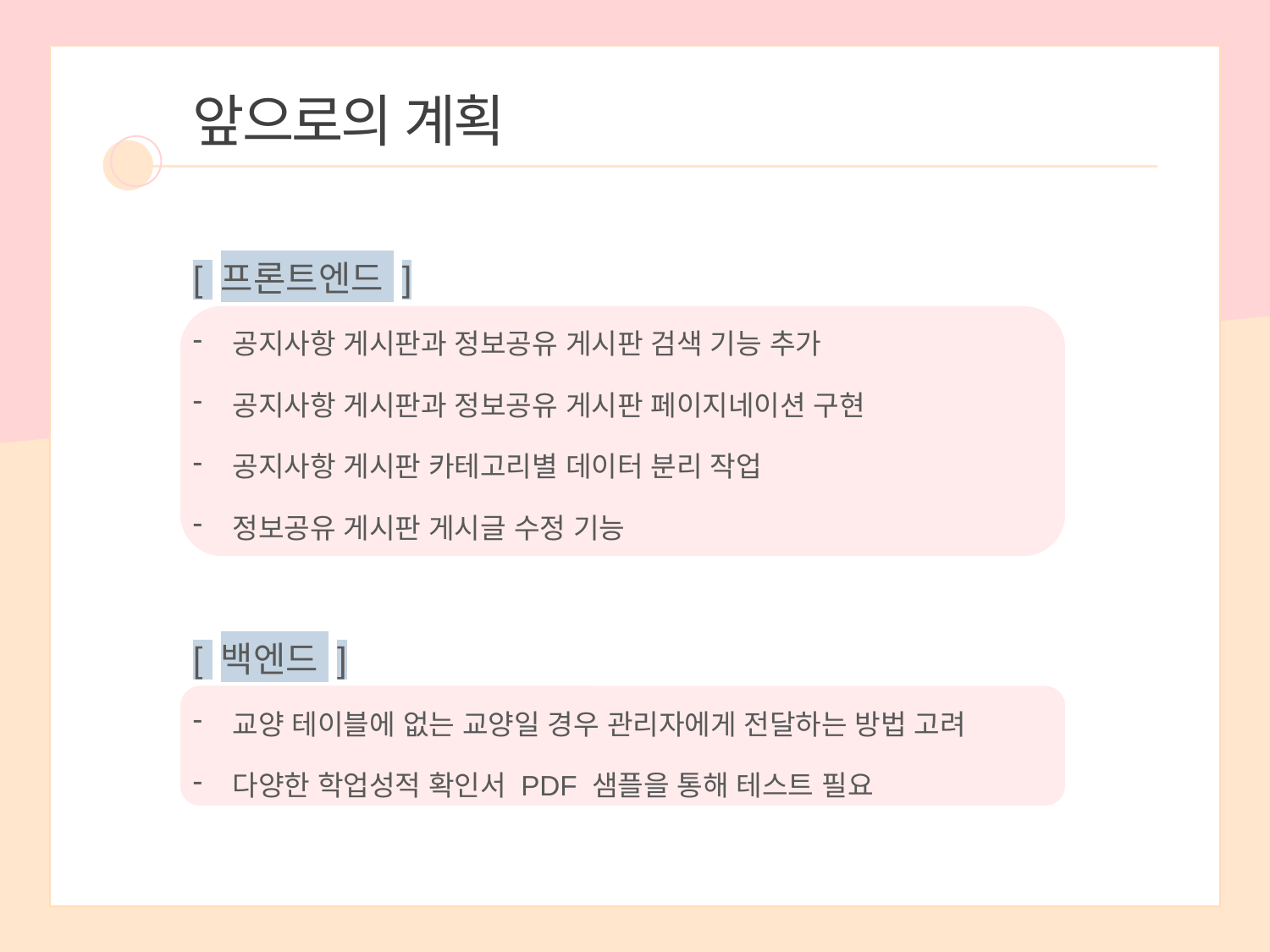

앞으로의 계획

[ 프론트엔드 ]
공지사항 게시판과 정보공유 게시판 검색 기능 추가
공지사항 게시판과 정보공유 게시판 페이지네이션 구현
공지사항 게시판 카테고리별 데이터 분리 작업
정보공유 게시판 게시글 수정 기능

[ 백엔드 ]
교양 테이블에 없는 교양일 경우 관리자에게 전달하는 방법 고려
다양한 학업성적 확인서 PDF 샘플을 통해 테스트 필요